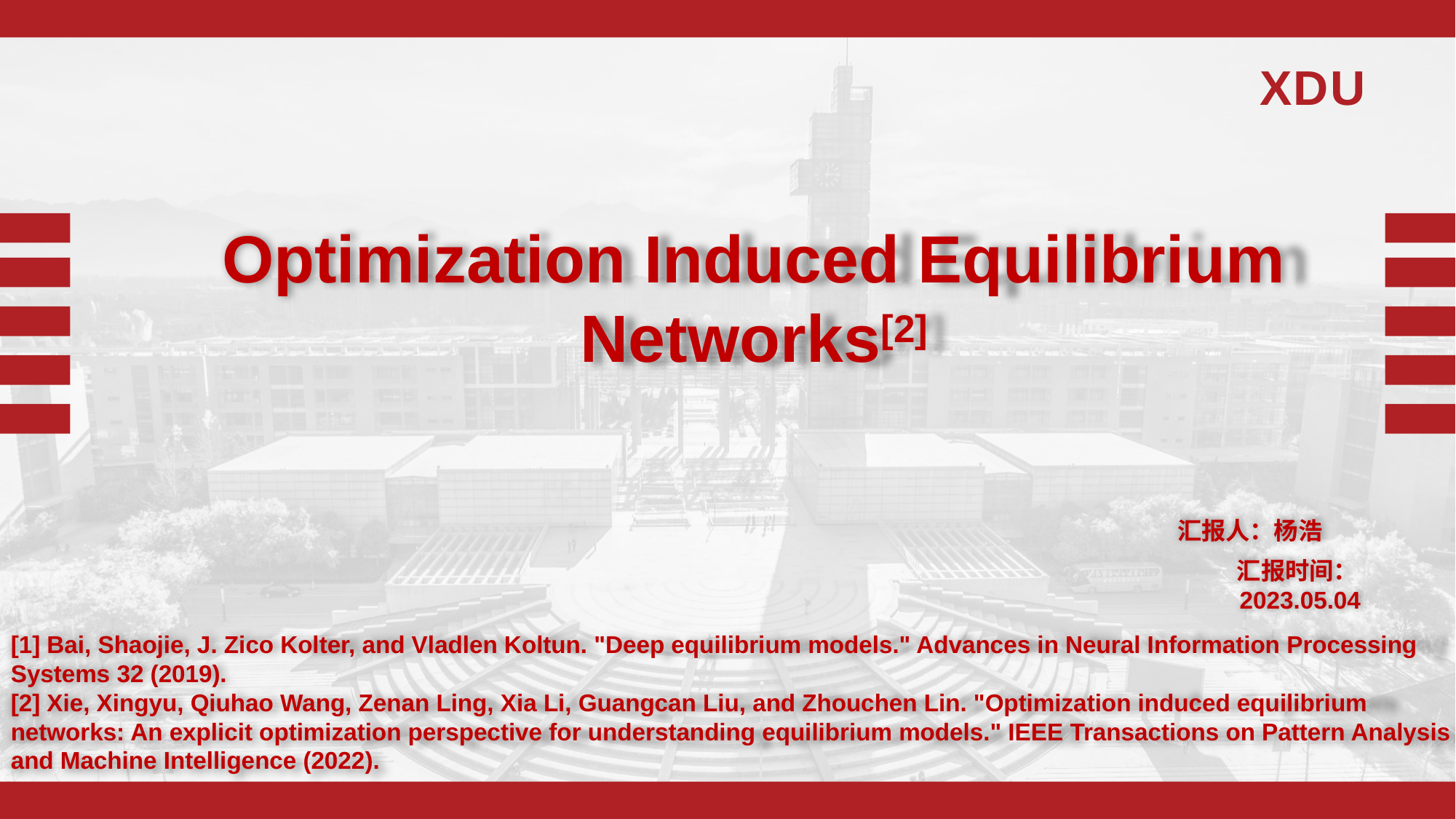

Optimization Induced Equilibrium Networks[2]

汇报人：杨浩
汇报时间：2023.05.04
[1] Bai, Shaojie, J. Zico Kolter, and Vladlen Koltun. "Deep equilibrium models." Advances in Neural Information Processing Systems 32 (2019).
[2] Xie, Xingyu, Qiuhao Wang, Zenan Ling, Xia Li, Guangcan Liu, and Zhouchen Lin. "Optimization induced equilibrium networks: An explicit optimization perspective for understanding equilibrium models." IEEE Transactions on Pattern Analysis and Machine Intelligence (2022).